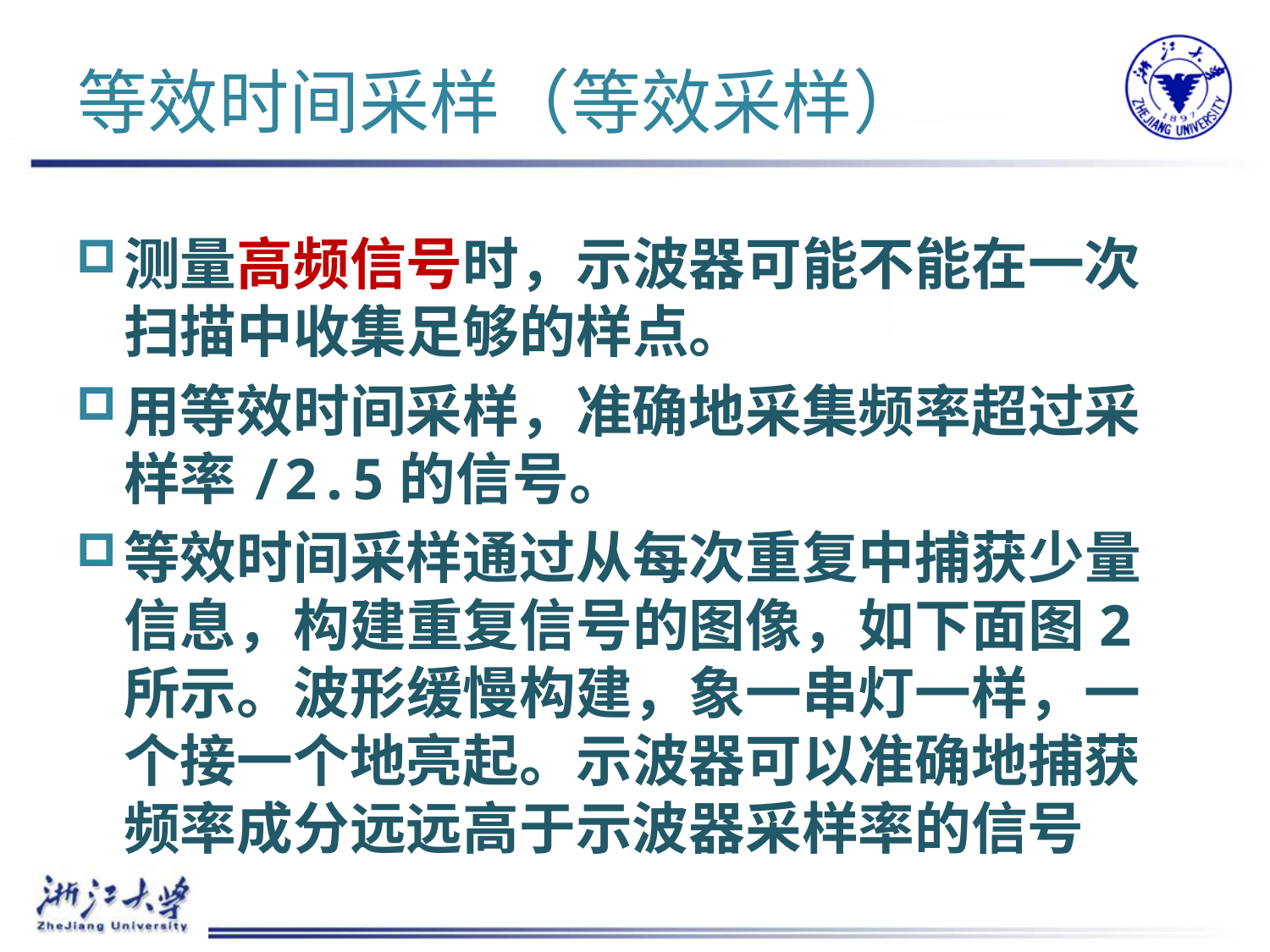

# 等效时间采样（等效采样）
测量高频信号时，示波器可能不能在一次扫描中收集足够的样点。
用等效时间采样，准确地采集频率超过采样率/2.5的信号。
等效时间采样通过从每次重复中捕获少量信息，构建重复信号的图像，如下面图2所示。波形缓慢构建，象一串灯一样，一个接一个地亮起。示波器可以准确地捕获频率成分远远高于示波器采样率的信号